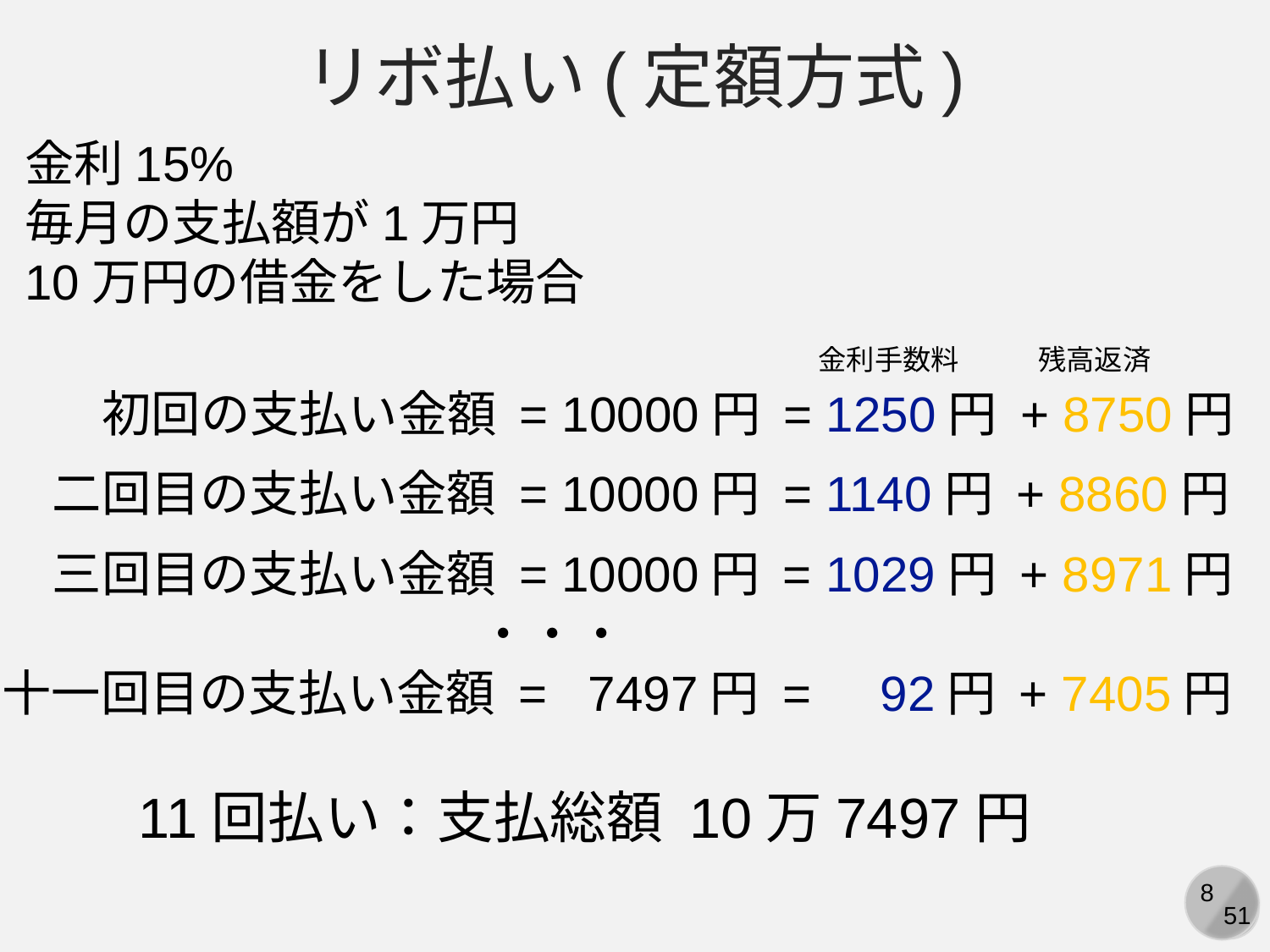

リボ払い(定額方式)
金利15%
毎月の支払額が1万円
10万円の借金をした場合
金利手数料
残高返済
初回の支払い金額 = 10000円 = 1250円 + 8750円
二回目の支払い金額 = 10000円 = 1140円 + 8860円
三回目の支払い金額 = 10000円 = 1029円 + 8971円
・・・
十一回目の支払い金額 =   7497円 =     92円 + 7405円
11回払い：支払総額 10万7497円